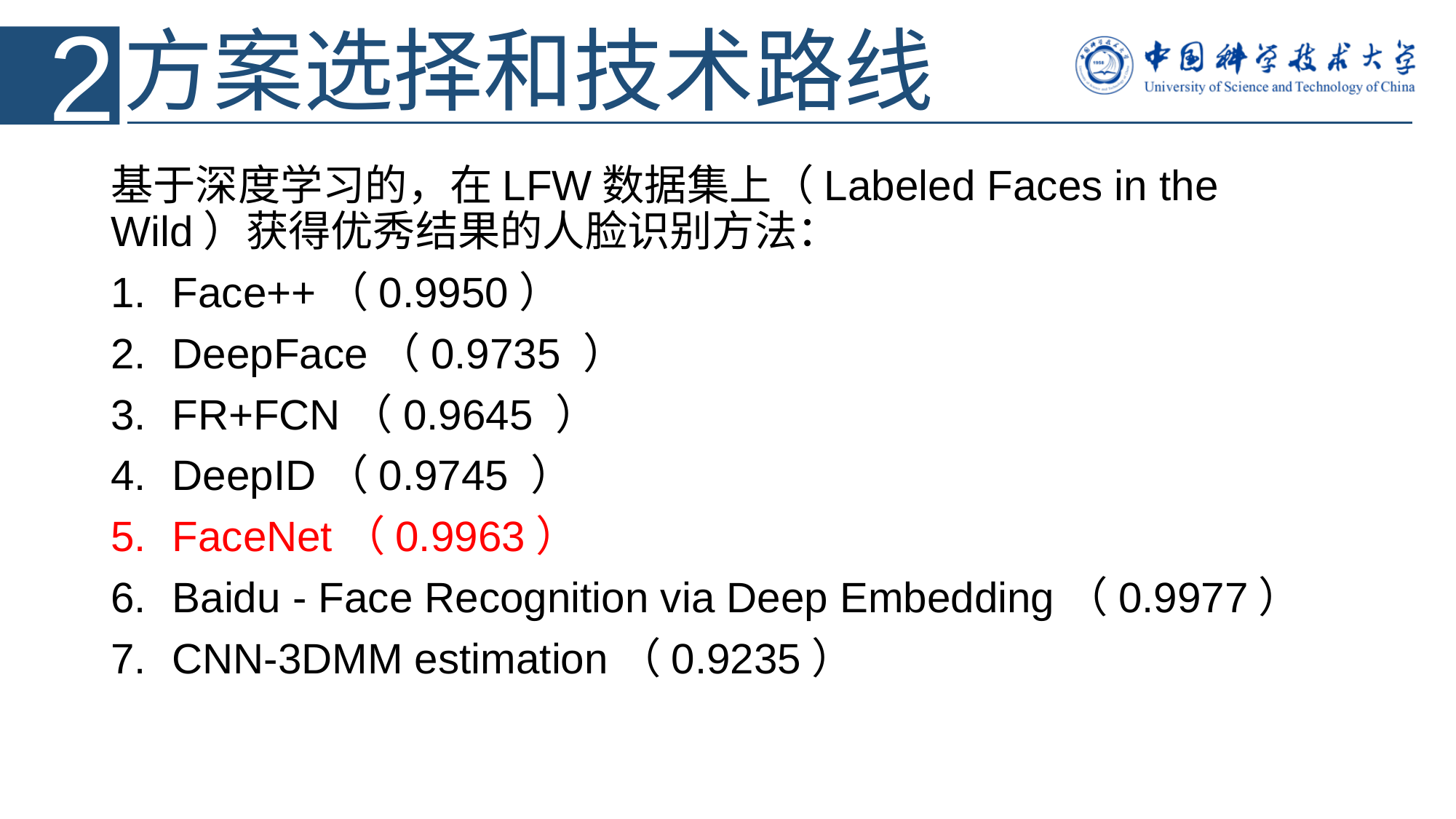

2
# 方案选择和技术路线
基于深度学习的，在LFW数据集上（Labeled Faces in the Wild）获得优秀结果的人脸识别方法：
Face++（0.9950）
DeepFace（0.9735 ）
FR+FCN（0.9645 ）
DeepID（0.9745 ）
FaceNet（0.9963）
Baidu - Face Recognition via Deep Embedding（0.9977）
CNN-3DMM estimation（0.9235）